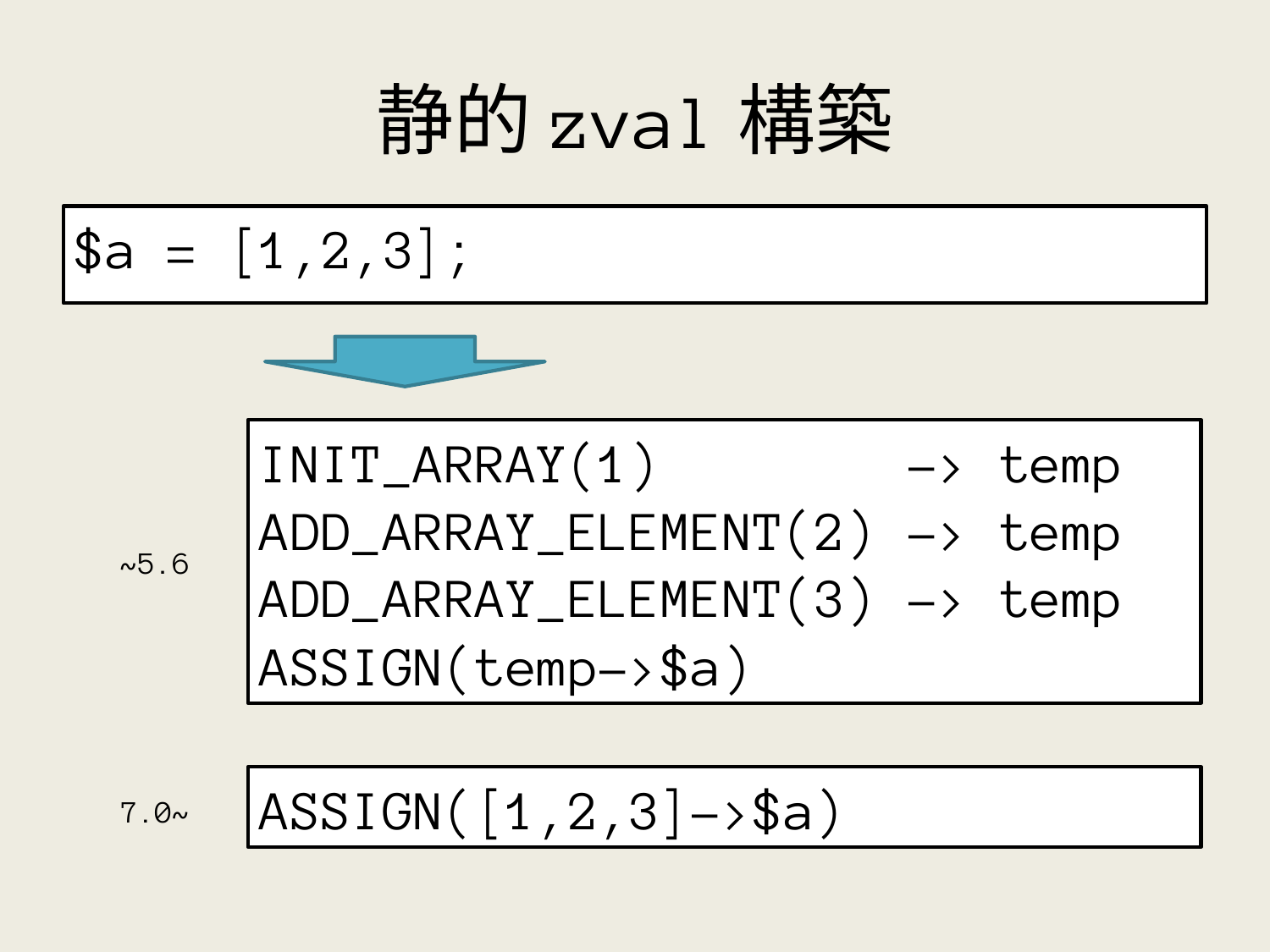

# 静的zval構築
$a = [1,2,3];

INIT_ARRAY(1)        -> temp
ADD_ARRAY_ELEMENT(2) -> temp
ADD_ARRAY_ELEMENT(3) -> temp
ASSIGN(temp->$a)
~5.6
ASSIGN([1,2,3]->$a)
7.0~